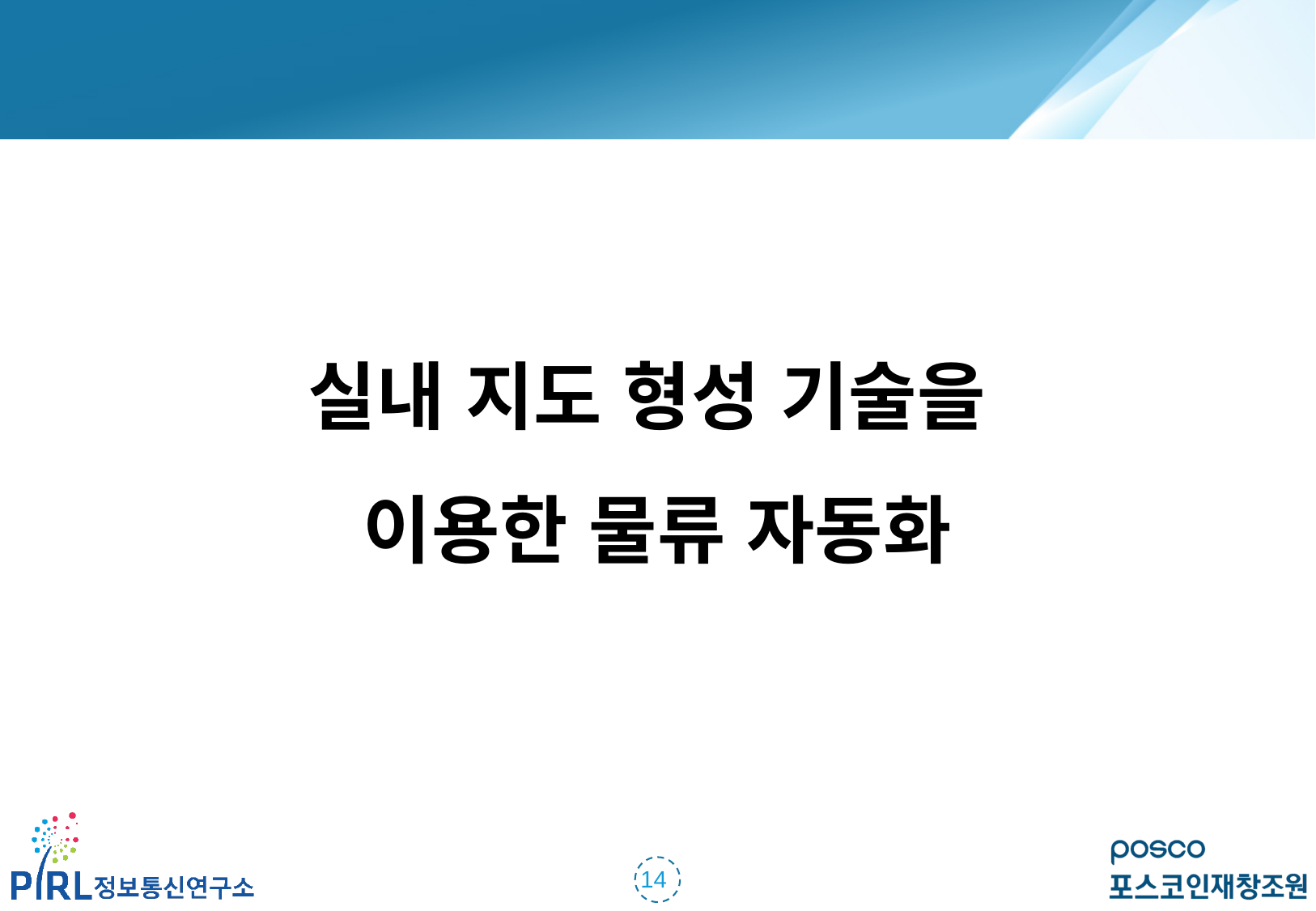

실내 지도 형성 기술을
이용한 물류 자동화